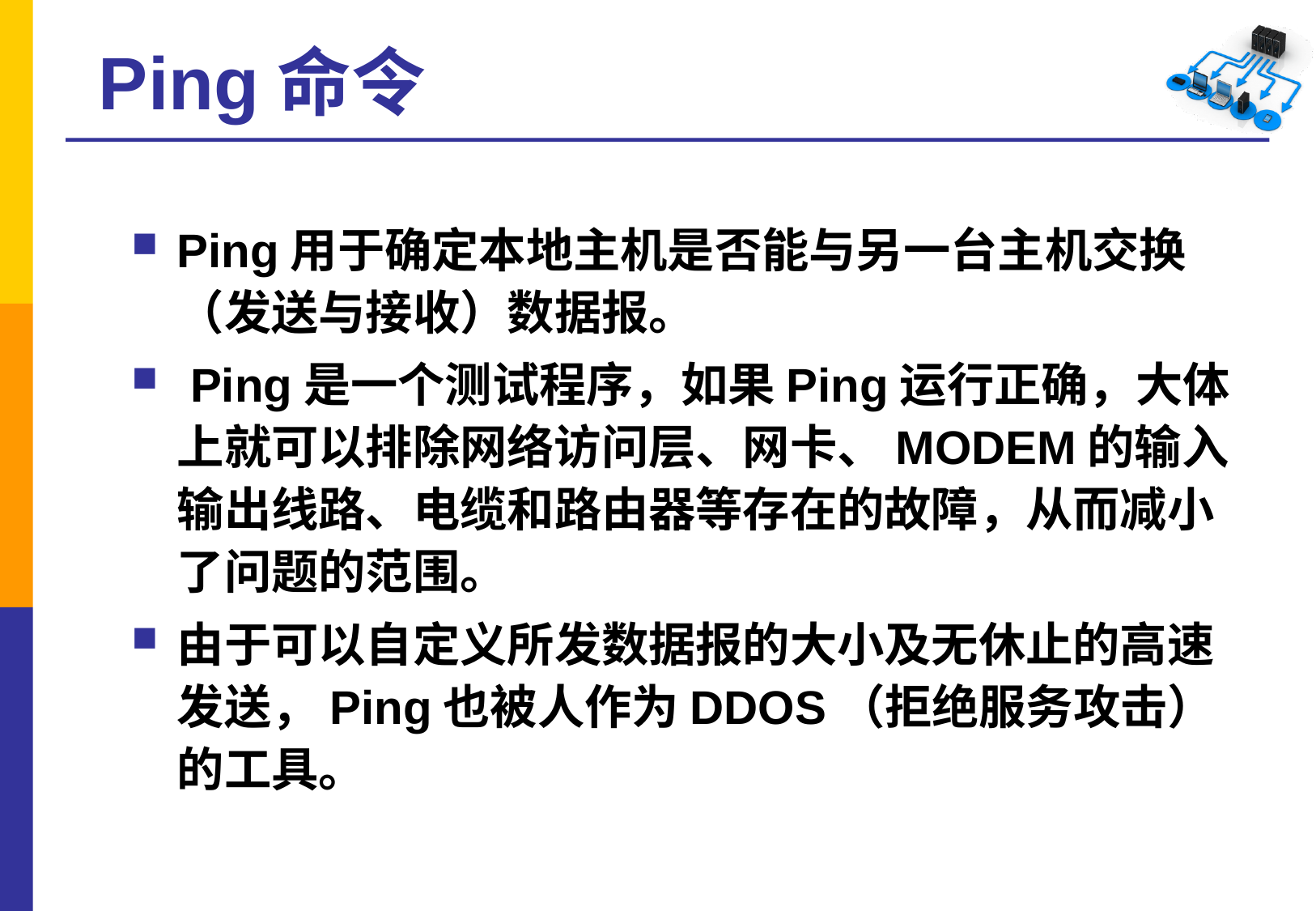

# Ping命令
Ping用于确定本地主机是否能与另一台主机交换（发送与接收）数据报。
 Ping是一个测试程序，如果Ping运行正确，大体上就可以排除网络访问层、网卡、MODEM的输入输出线路、电缆和路由器等存在的故障，从而减小了问题的范围。
由于可以自定义所发数据报的大小及无休止的高速发送，Ping也被人作为DDOS（拒绝服务攻击）的工具。